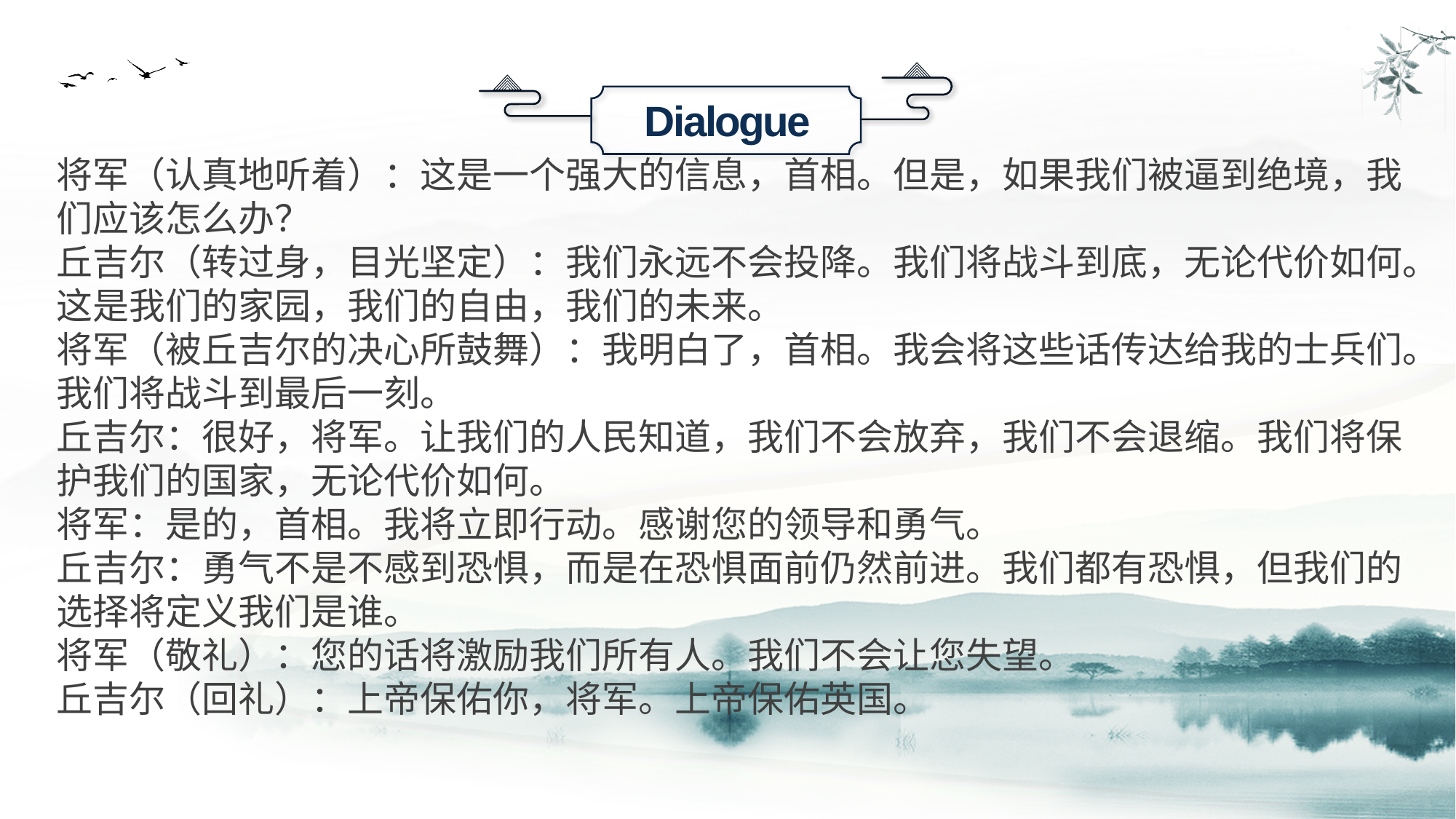

Dialogue
将军（认真地听着）：这是一个强大的信息，首相。但是，如果我们被逼到绝境，我们应该怎么办？
丘吉尔（转过身，目光坚定）：我们永远不会投降。我们将战斗到底，无论代价如何。这是我们的家园，我们的自由，我们的未来。
将军（被丘吉尔的决心所鼓舞）：我明白了，首相。我会将这些话传达给我的士兵们。我们将战斗到最后一刻。
丘吉尔：很好，将军。让我们的人民知道，我们不会放弃，我们不会退缩。我们将保护我们的国家，无论代价如何。
将军：是的，首相。我将立即行动。感谢您的领导和勇气。
丘吉尔：勇气不是不感到恐惧，而是在恐惧面前仍然前进。我们都有恐惧，但我们的选择将定义我们是谁。
将军（敬礼）：您的话将激励我们所有人。我们不会让您失望。
丘吉尔（回礼）：上帝保佑你，将军。上帝保佑英国。